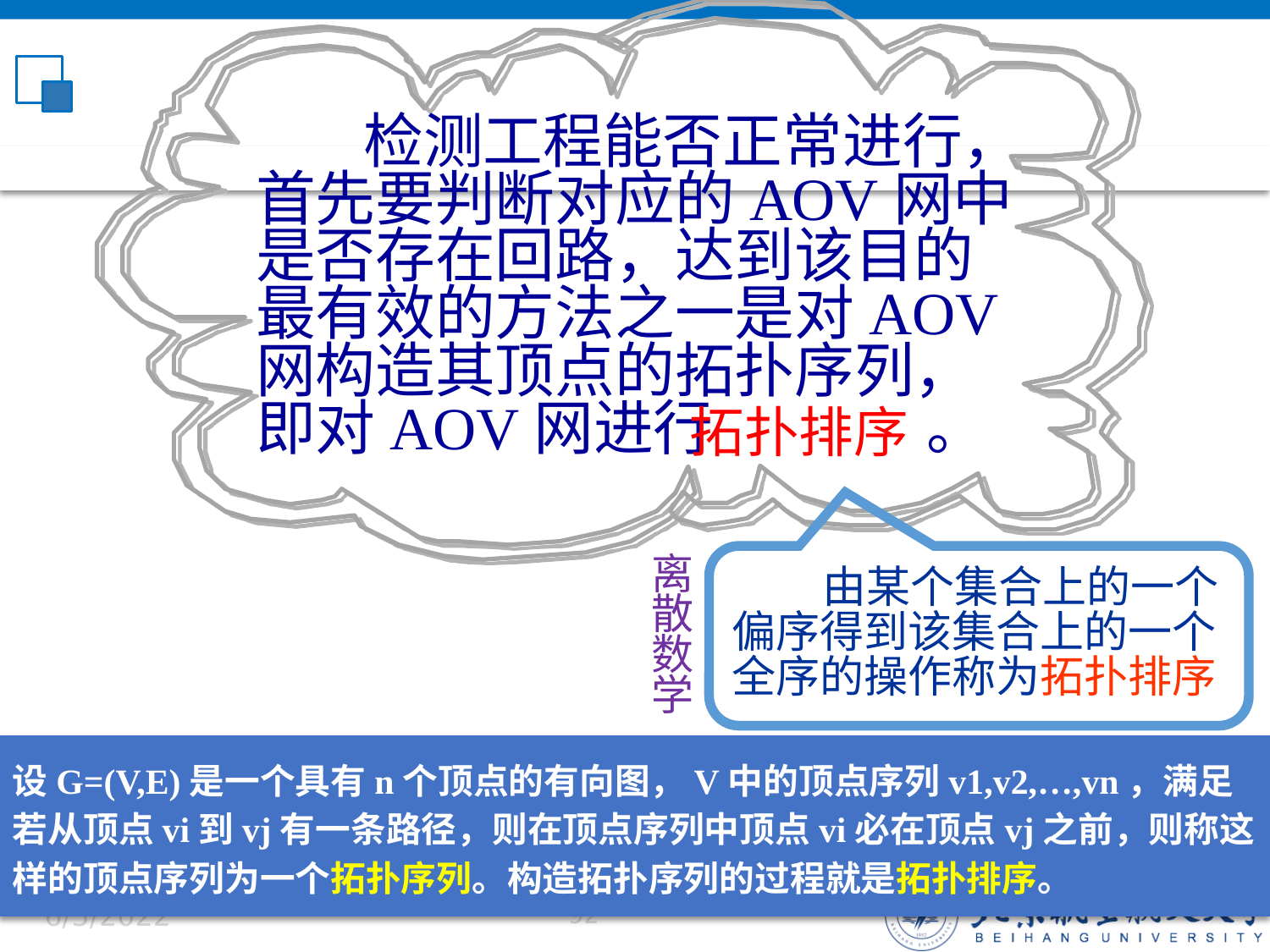

检测工程能否正常进行，
首先要判断对应的AOV网中
是否存在回路，达到该目的
最有效的方法之一是对AOV
网构造其顶点的拓扑序列，
即对AOV网进行                。

拓扑排序

离
散
数
学
        由某个集合上的一个
偏序得到该集合上的一个
全序的操作称为拓扑排序

设G=(V,E)是一个具有n个顶点的有向图，V中的顶点序列v1,v2,…,vn，满足若从顶点vi到vj有一条路径，则在顶点序列中顶点vi必在顶点vj之前，则称这样的顶点序列为一个拓扑序列。构造拓扑序列的过程就是拓扑排序。
6/5/2022
92